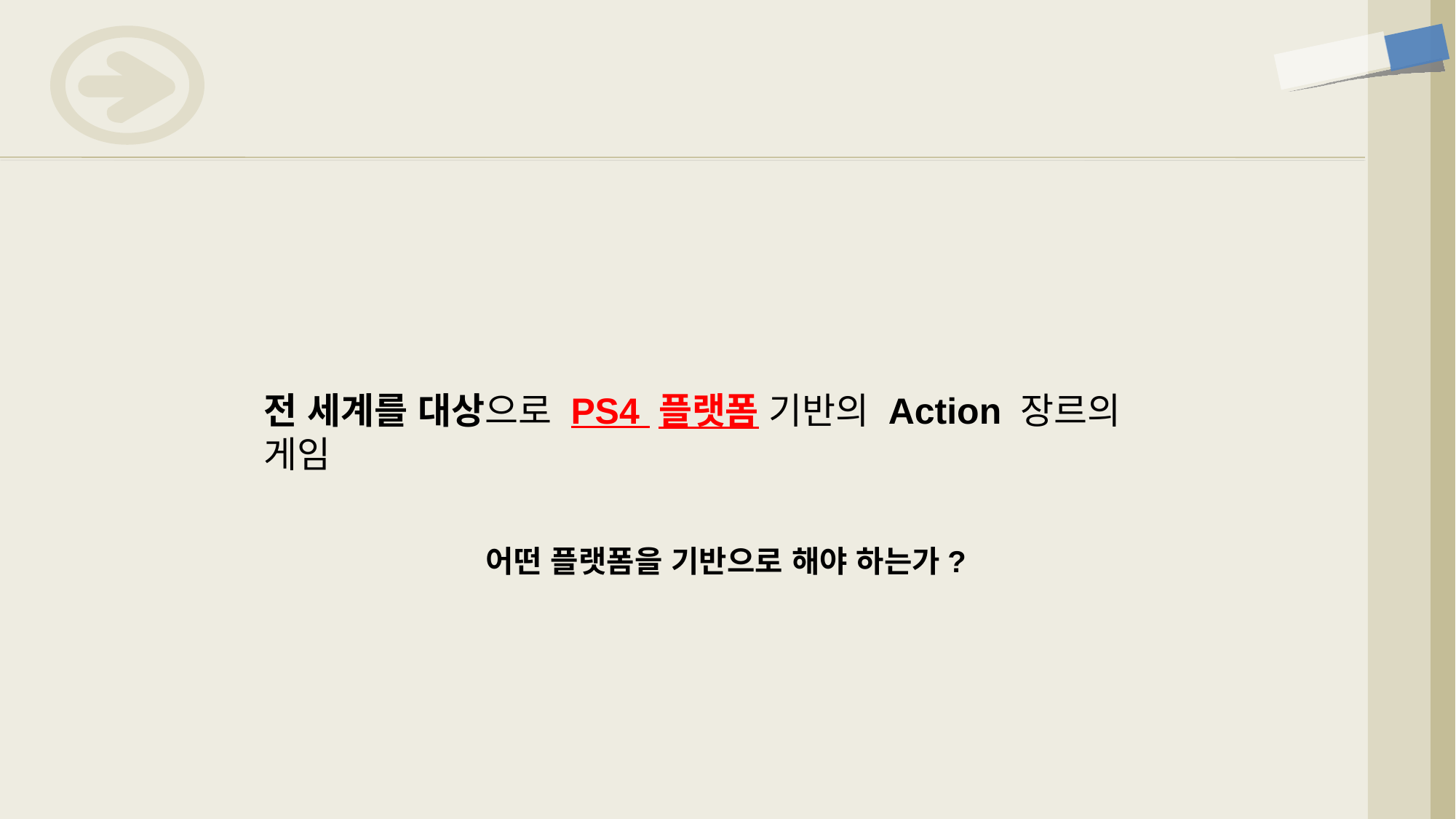

전 세계를 대상으로 PS4 플랫폼 기반의 Action 장르의 게임
어떤 플랫폼을 기반으로 해야 하는가?